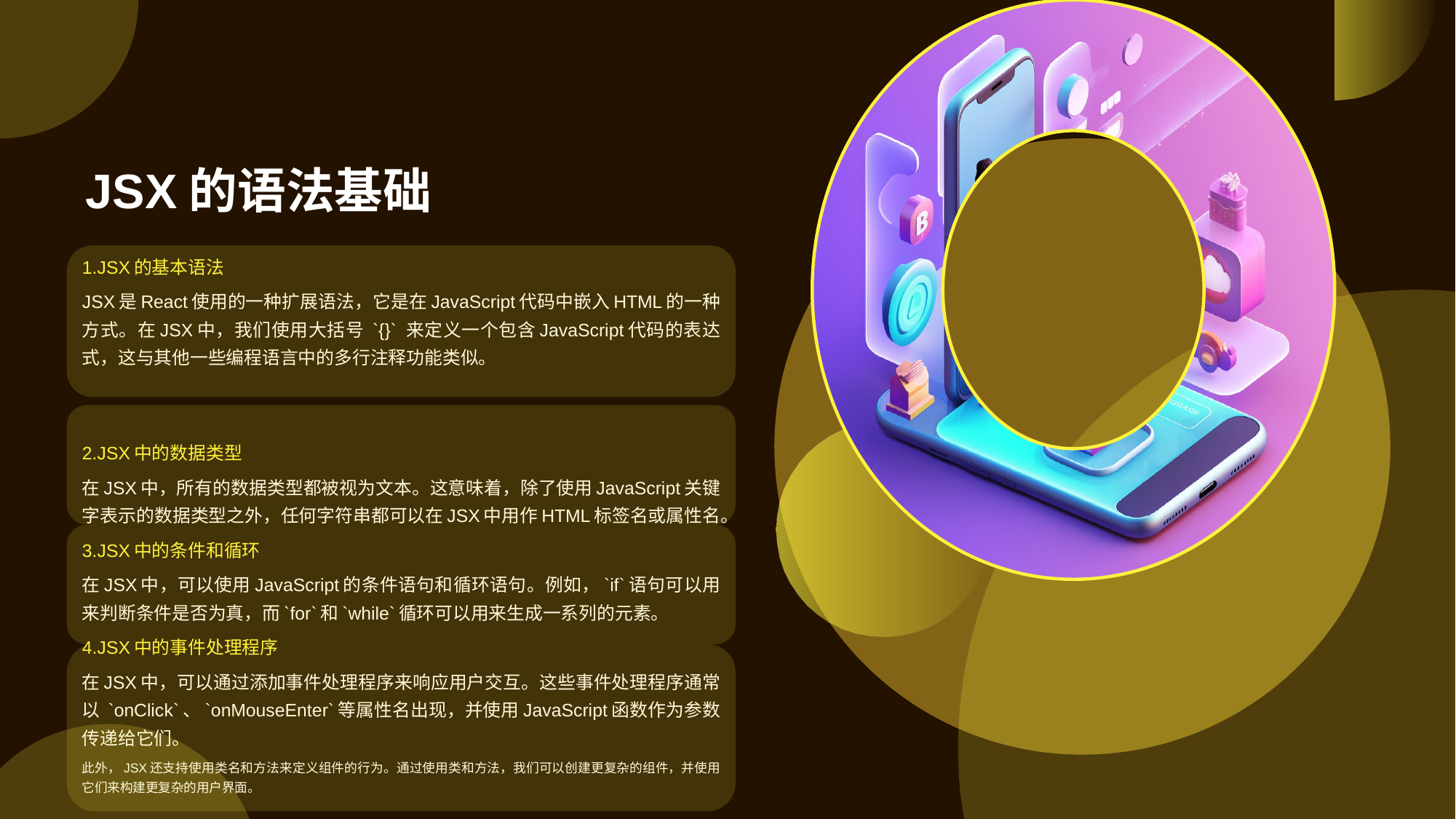

JSX的语法基础

1.JSX的基本语法
JSX是React使用的一种扩展语法，它是在JavaScript代码中嵌入HTML的一种方式。在JSX中，我们使用大括号 `{}` 来定义一个包含JavaScript代码的表达式，这与其他一些编程语言中的多行注释功能类似。

2.JSX中的数据类型
在JSX中，所有的数据类型都被视为文本。这意味着，除了使用JavaScript关键字表示的数据类型之外，任何字符串都可以在JSX中用作HTML标签名或属性名。
3.JSX中的条件和循环
在JSX中，可以使用JavaScript的条件语句和循环语句。例如，`if`语句可以用来判断条件是否为真，而`for`和`while`循环可以用来生成一系列的元素。
4.JSX中的事件处理程序
在JSX中，可以通过添加事件处理程序来响应用户交互。这些事件处理程序通常以 `onClick`、`onMouseEnter`等属性名出现，并使用JavaScript函数作为参数传递给它们。
此外，JSX还支持使用类名和方法来定义组件的行为。通过使用类和方法，我们可以创建更复杂的组件，并使用它们来构建更复杂的用户界面。